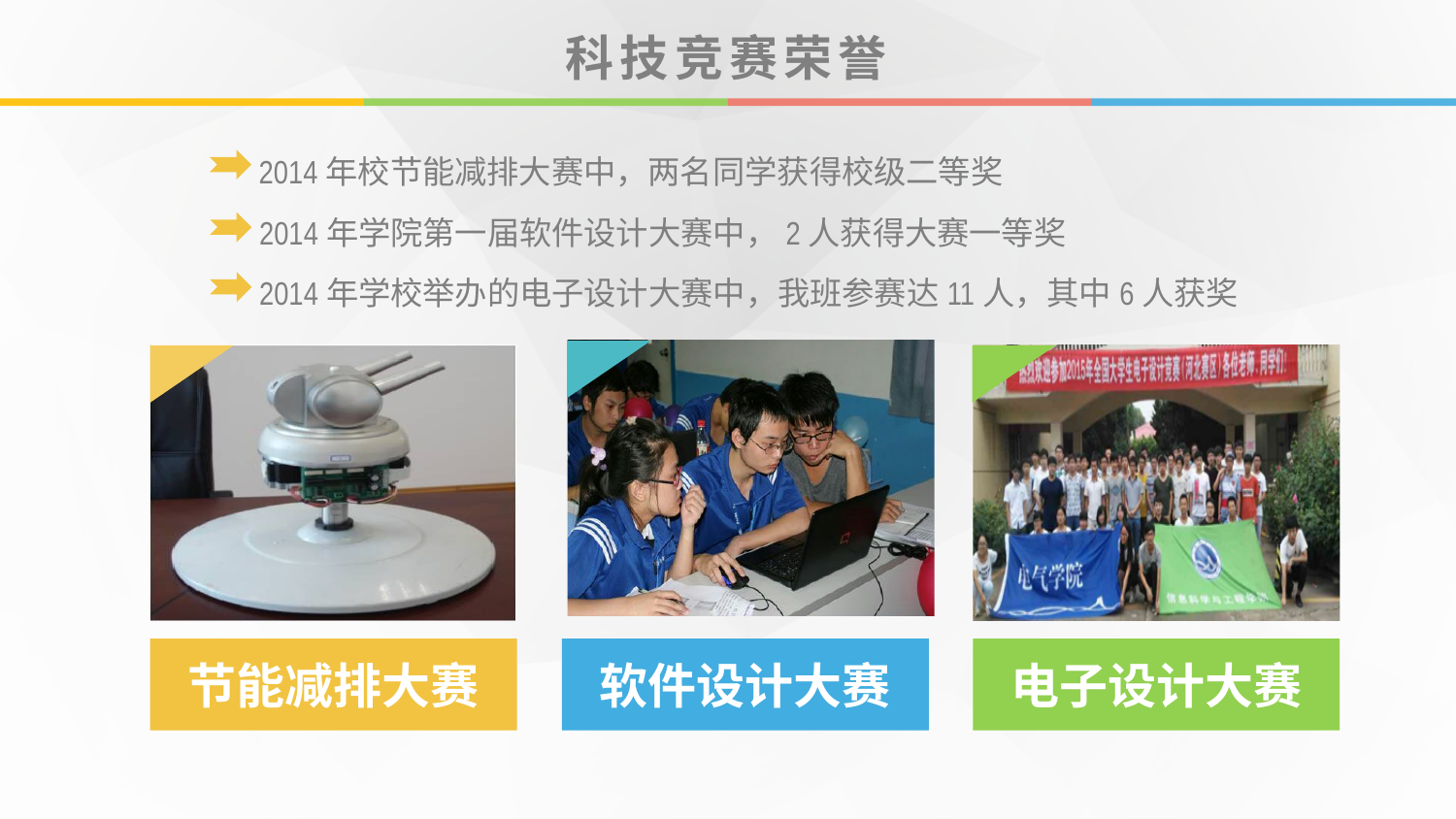

# 科技竞赛荣誉
              2014年校节能减排大赛中，两名同学获得校级二等奖
            2014年学院第一届软件设计大赛中，2人获得大赛一等奖
            2014年学校举办的电子设计大赛中，我班参赛达11人，其中6人获奖

节能减排大赛
软件设计大赛
电子设计大赛